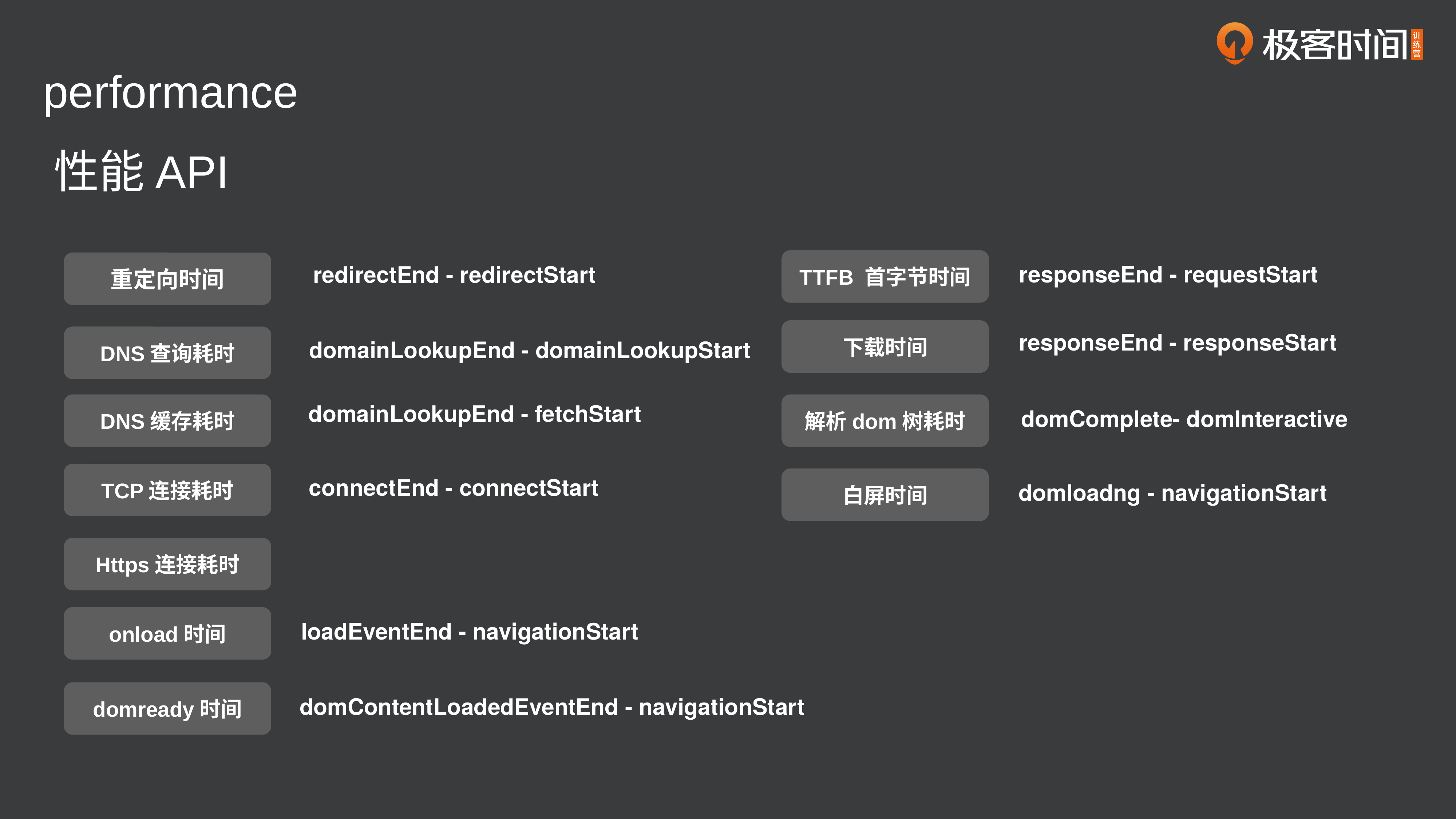

performance
性能API
TTFB 首字节时间
重定向时间
responseEnd - requestStart
redirectEnd - redirectStart
下载时间
responseEnd - responseStart
DNS查询耗时
domainLookupEnd - domainLookupStart
解析dom树耗时
DNS缓存耗时
domainLookupEnd - fetchStart
domComplete- domInteractive
TCP连接耗时
白屏时间
connectEnd - connectStart
domloadng - navigationStart
Https连接耗时
onload时间
loadEventEnd - navigationStart
domready时间
domContentLoadedEventEnd - navigationStart